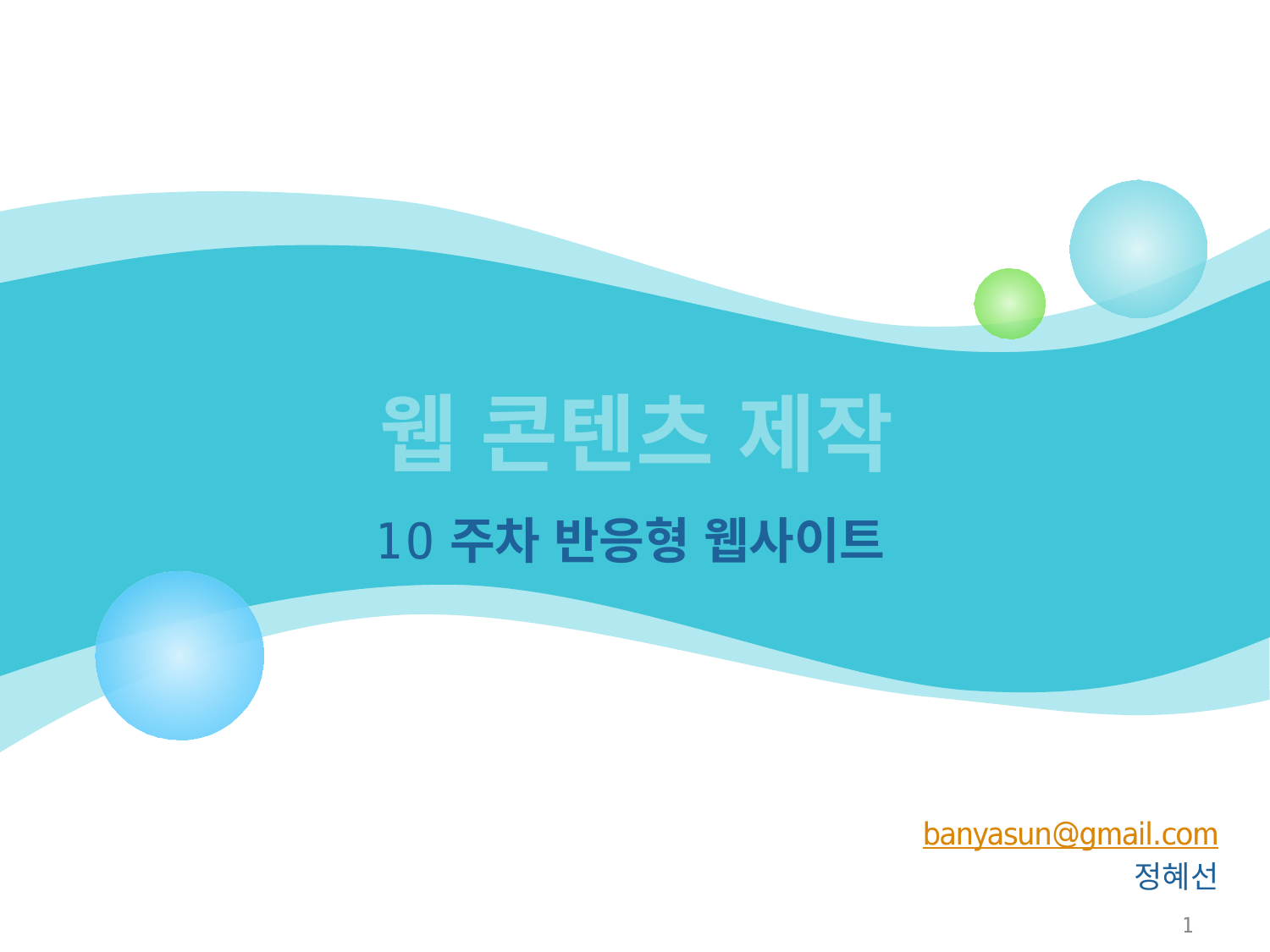

# 웹 콘텐츠 제작
10주차 반응형 웹사이트
banyasun@gmail.com
정혜선
1